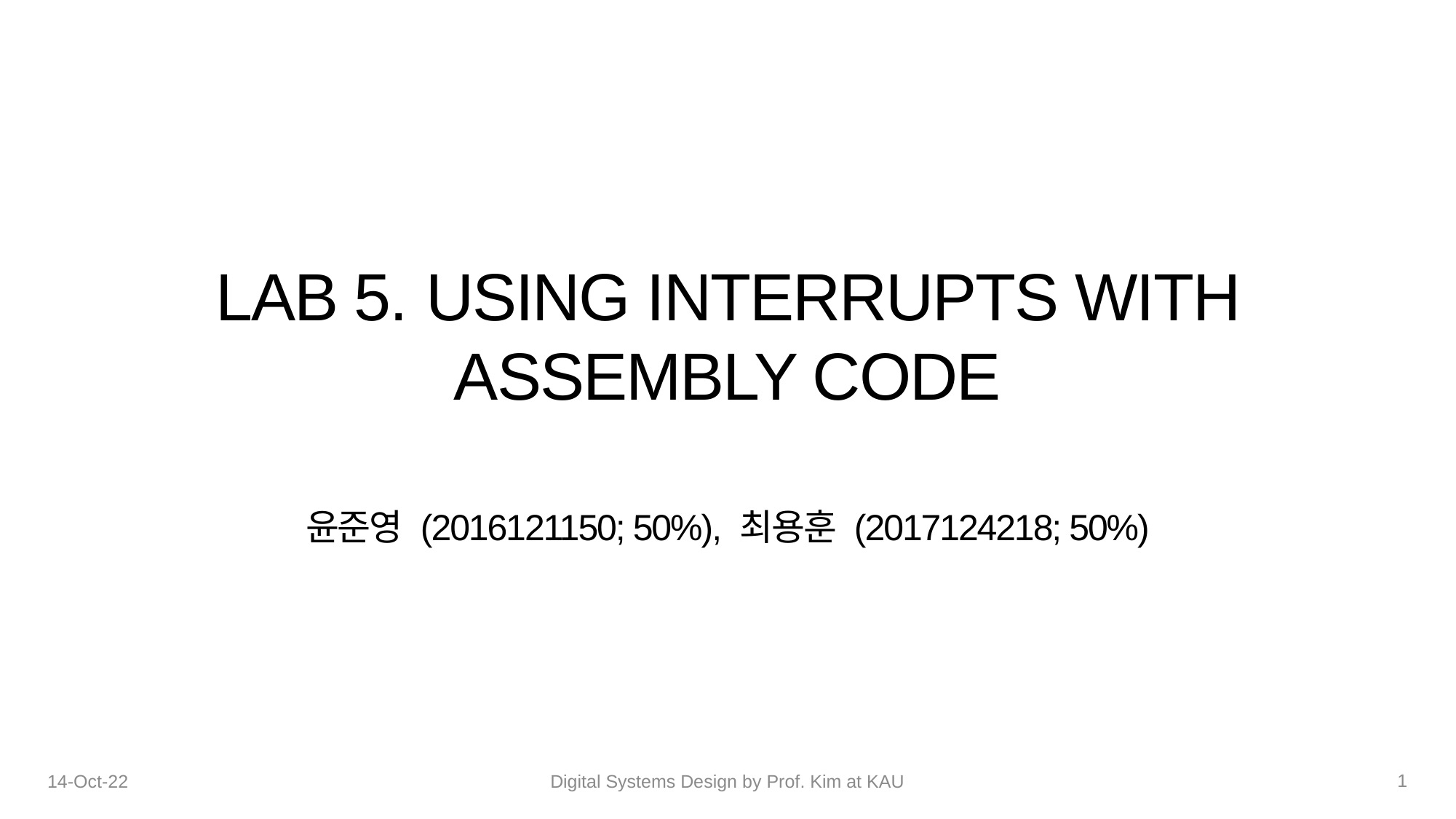

# Lab 5. Using Interrupts with Assembly Code
윤준영 (2016121150; 50%), 최용훈 (2017124218; 50%)
1
14-Oct-22
Digital Systems Design by Prof. Kim at KAU